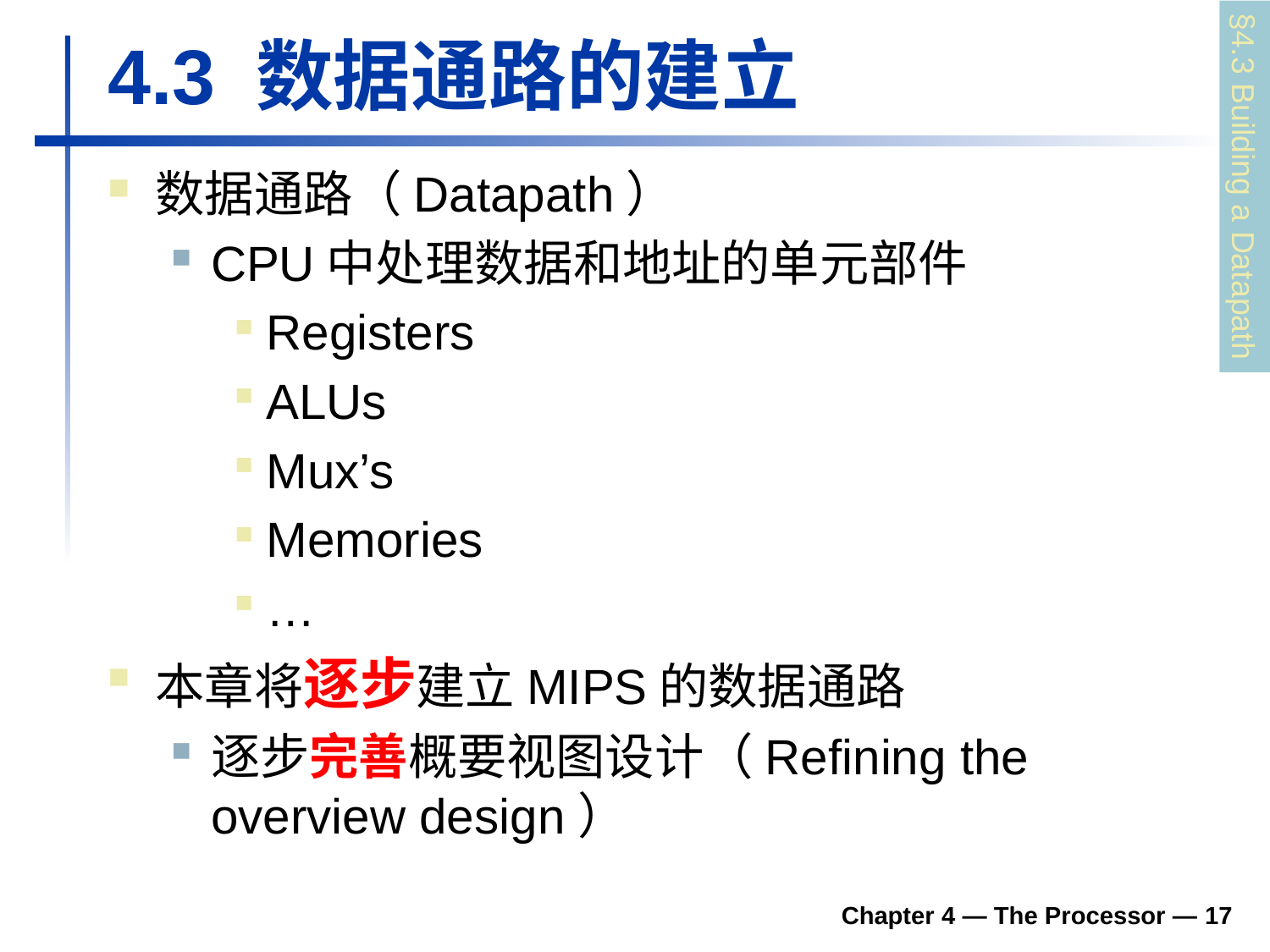

# 4.3 数据通路的建立
数据通路（Datapath）
CPU中处理数据和地址的单元部件
Registers
ALUs
Mux’s
Memories
…
本章将逐步建立MIPS的数据通路
逐步完善概要视图设计（Refining the overview design）
§4.3 Building a Datapath
Chapter 4 — The Processor — 17